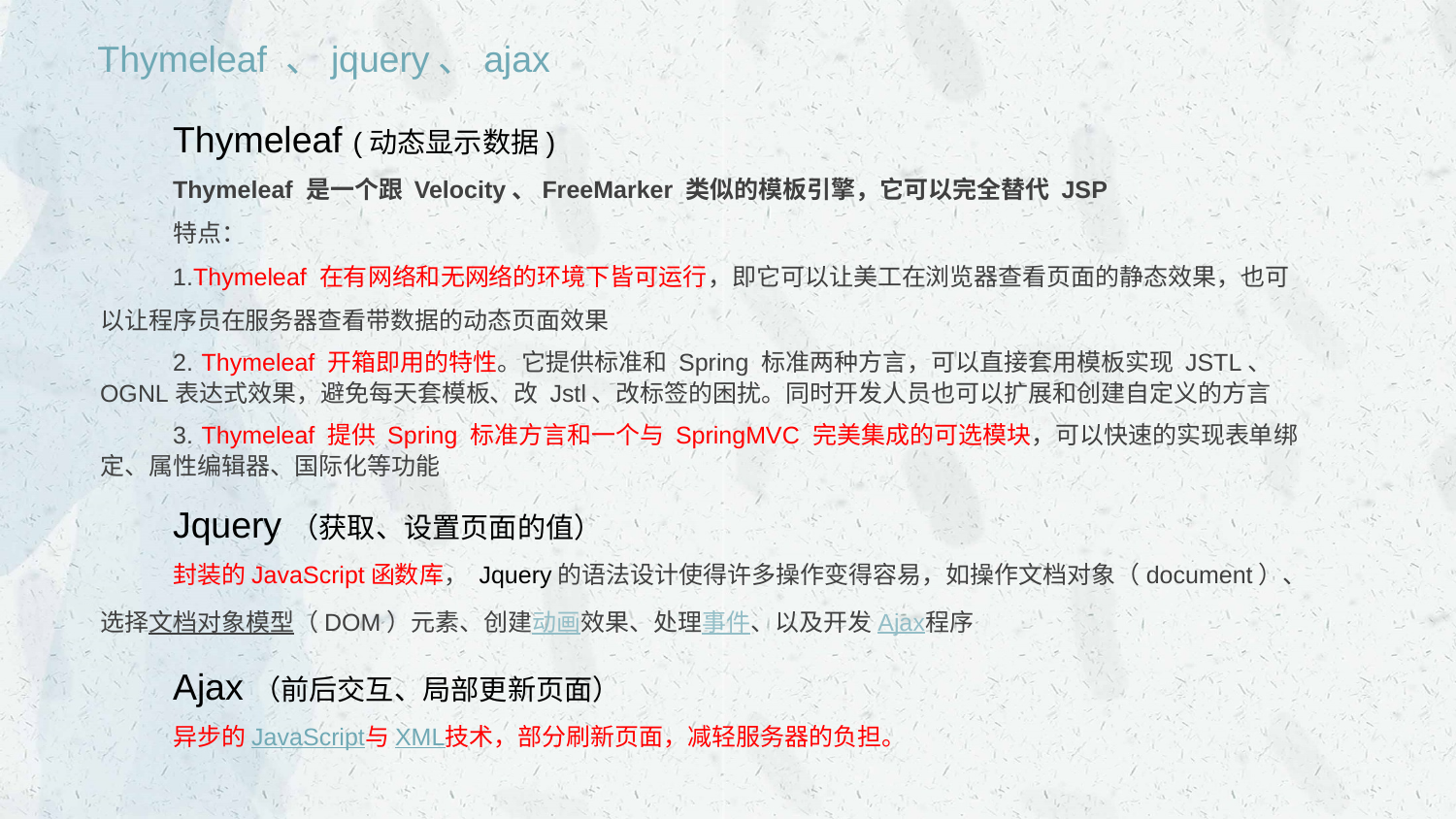

Thymeleaf 、jquery、ajax
Thymeleaf (动态显示数据)
Thymeleaf 是一个跟 Velocity、FreeMarker 类似的模板引擎，它可以完全替代 JSP
特点：
1.Thymeleaf 在有网络和无网络的环境下皆可运行，即它可以让美工在浏览器查看页面的静态效果，也可以让程序员在服务器查看带数据的动态页面效果
2. Thymeleaf 开箱即用的特性。它提供标准和 Spring 标准两种方言，可以直接套用模板实现 JSTL、 OGNL表达式效果，避免每天套模板、改 Jstl、改标签的困扰。同时开发人员也可以扩展和创建自定义的方言
3. Thymeleaf 提供 Spring 标准方言和一个与 SpringMVC 完美集成的可选模块，可以快速的实现表单绑定、属性编辑器、国际化等功能
Jquery（获取、设置页面的值）
封装的JavaScript函数库， Jquery的语法设计使得许多操作变得容易，如操作文档对象（document）、选择文档对象模型（DOM）元素、创建动画效果、处理事件、以及开发Ajax程序
Ajax（前后交互、局部更新页面）
异步的JavaScript与XML技术，部分刷新页面，减轻服务器的负担。